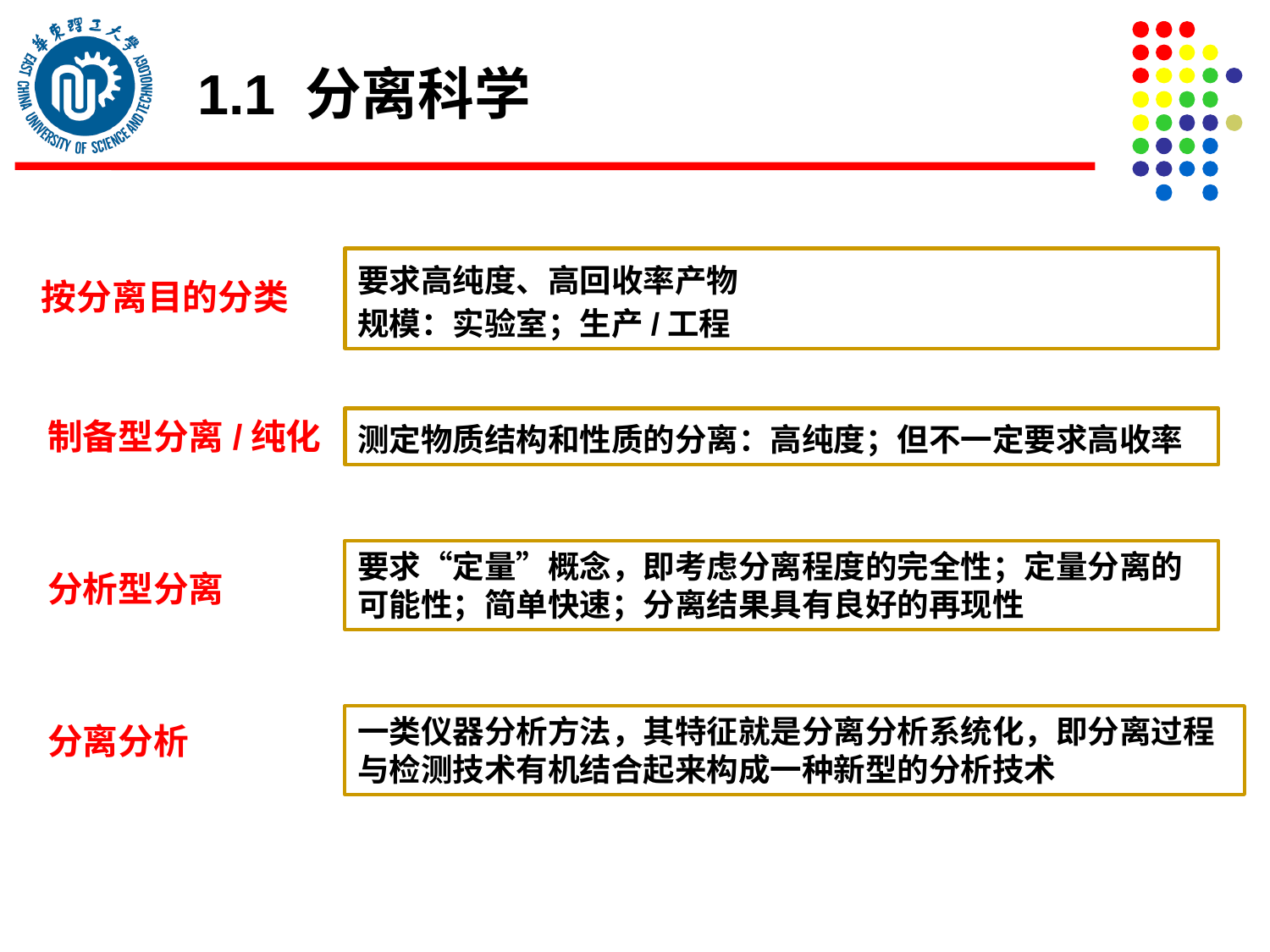

1.1 分离科学
要求高纯度、高回收率产物
规模：实验室；生产/工程
按分离目的分类
制备型分离/纯化

分析型分离

分离分析
测定物质结构和性质的分离：高纯度；但不一定要求高收率
要求“定量”概念，即考虑分离程度的完全性；定量分离的可能性；简单快速；分离结果具有良好的再现性
一类仪器分析方法，其特征就是分离分析系统化，即分离过程与检测技术有机结合起来构成一种新型的分析技术